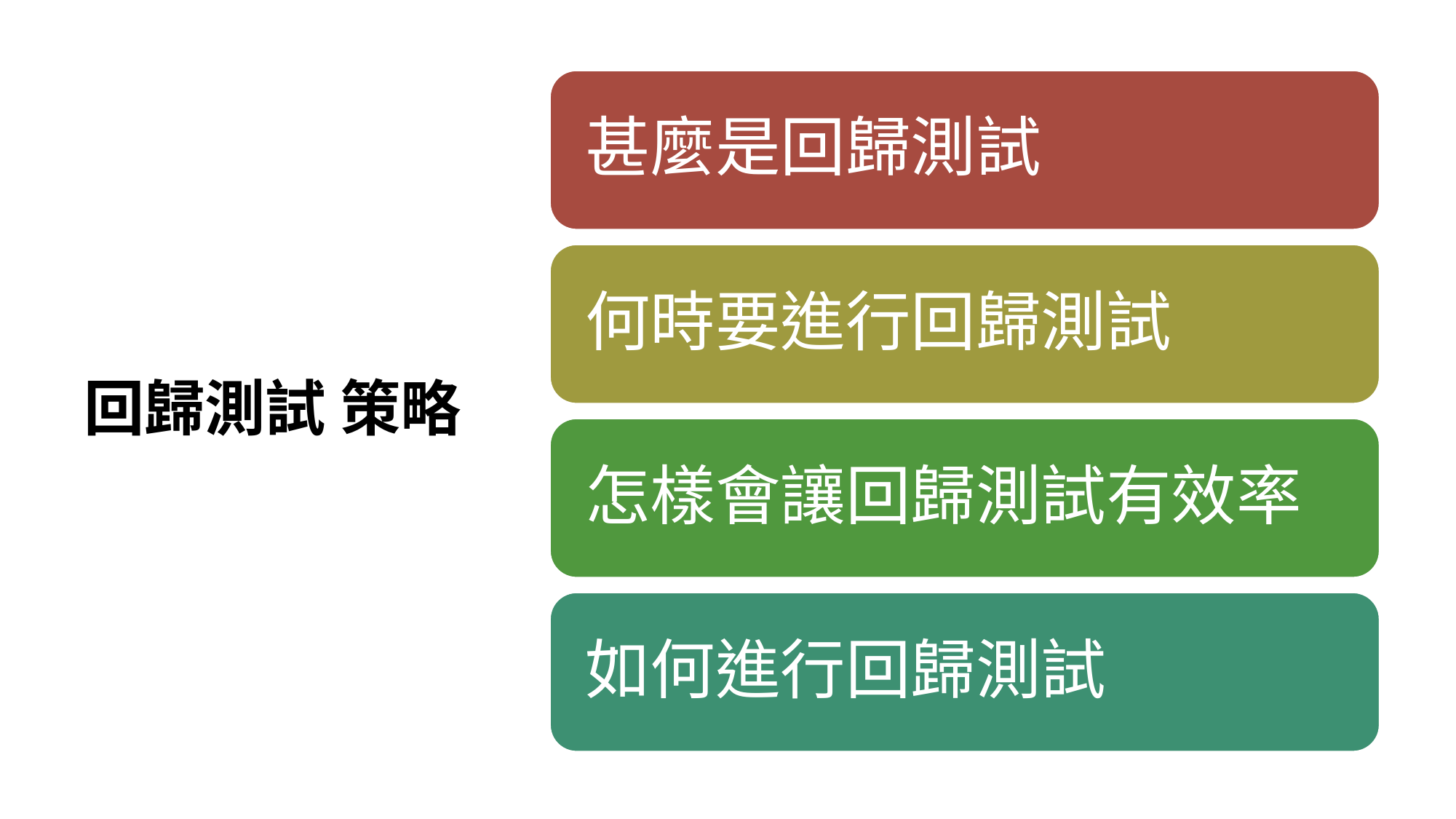

# 回歸測試 策略
甚麼是回歸測試
何時要進行回歸測試
怎樣會讓回歸測試有效率
如何進行回歸測試